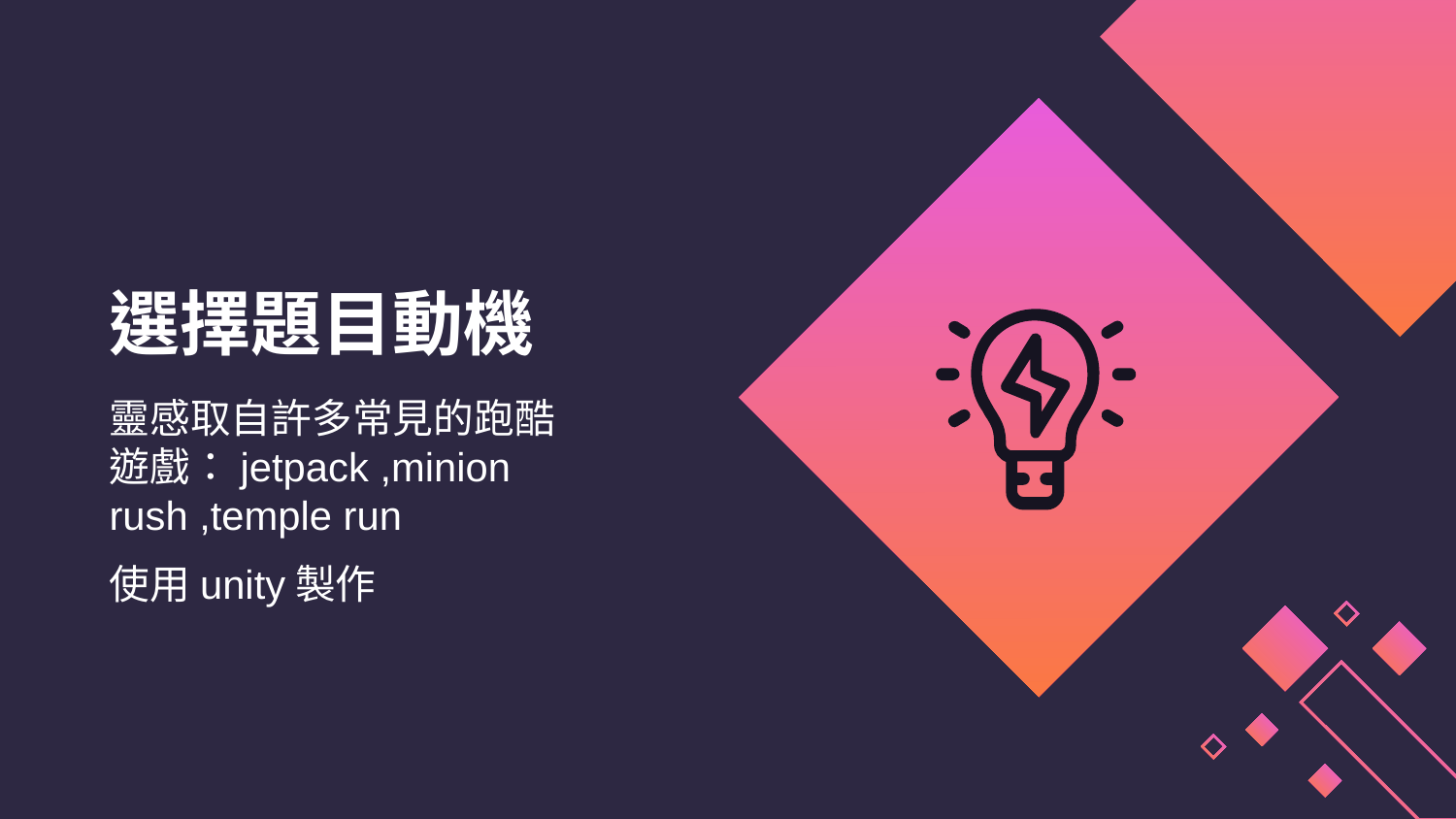

# 選擇題目動機

靈感取自許多常見的跑酷遊戲：jetpack ,minion rush ,temple run
使用unity製作